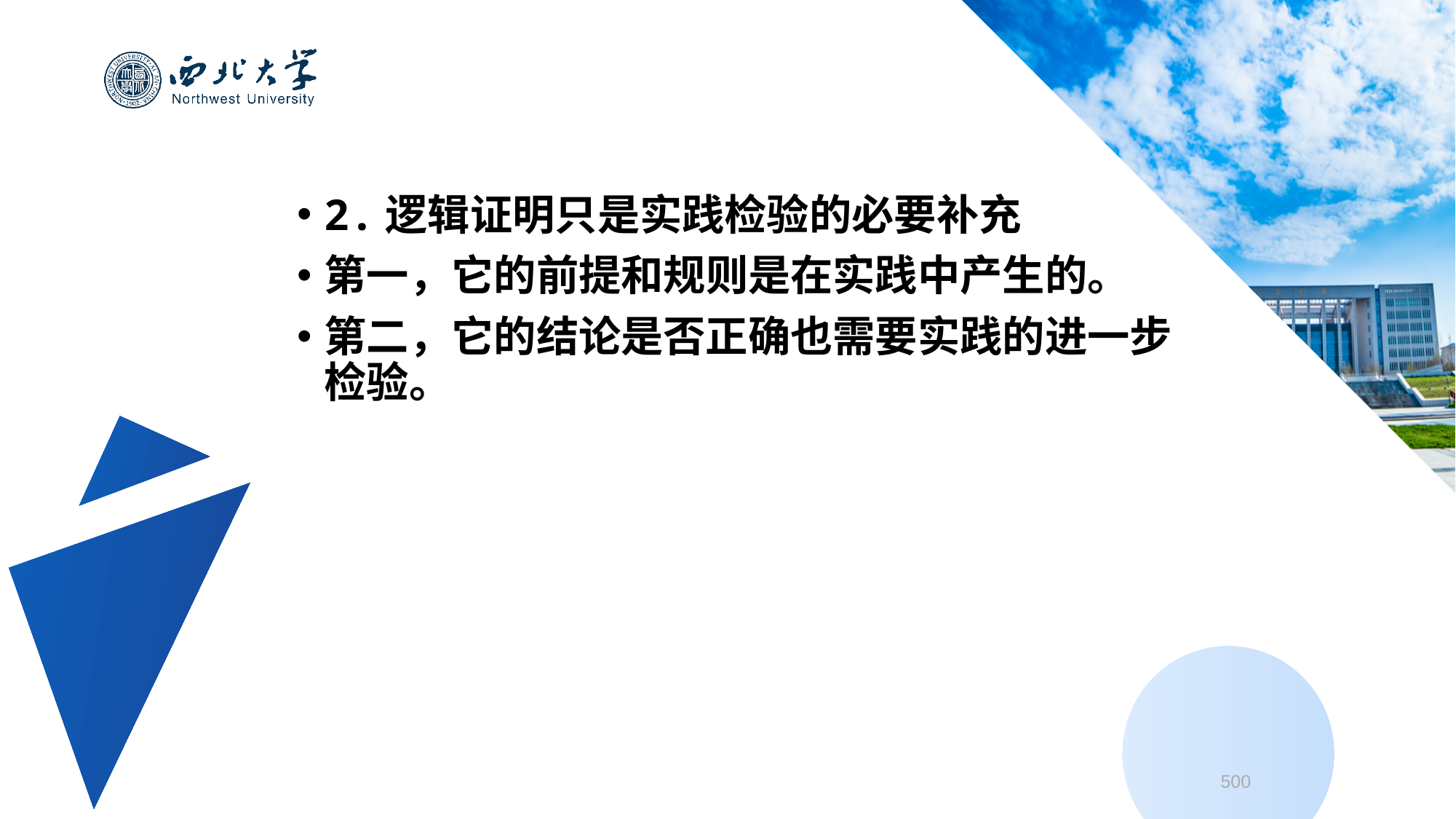

2.逻辑证明只是实践检验的必要补充
第一，它的前提和规则是在实践中产生的。
第二，它的结论是否正确也需要实践的进一步检验。
500